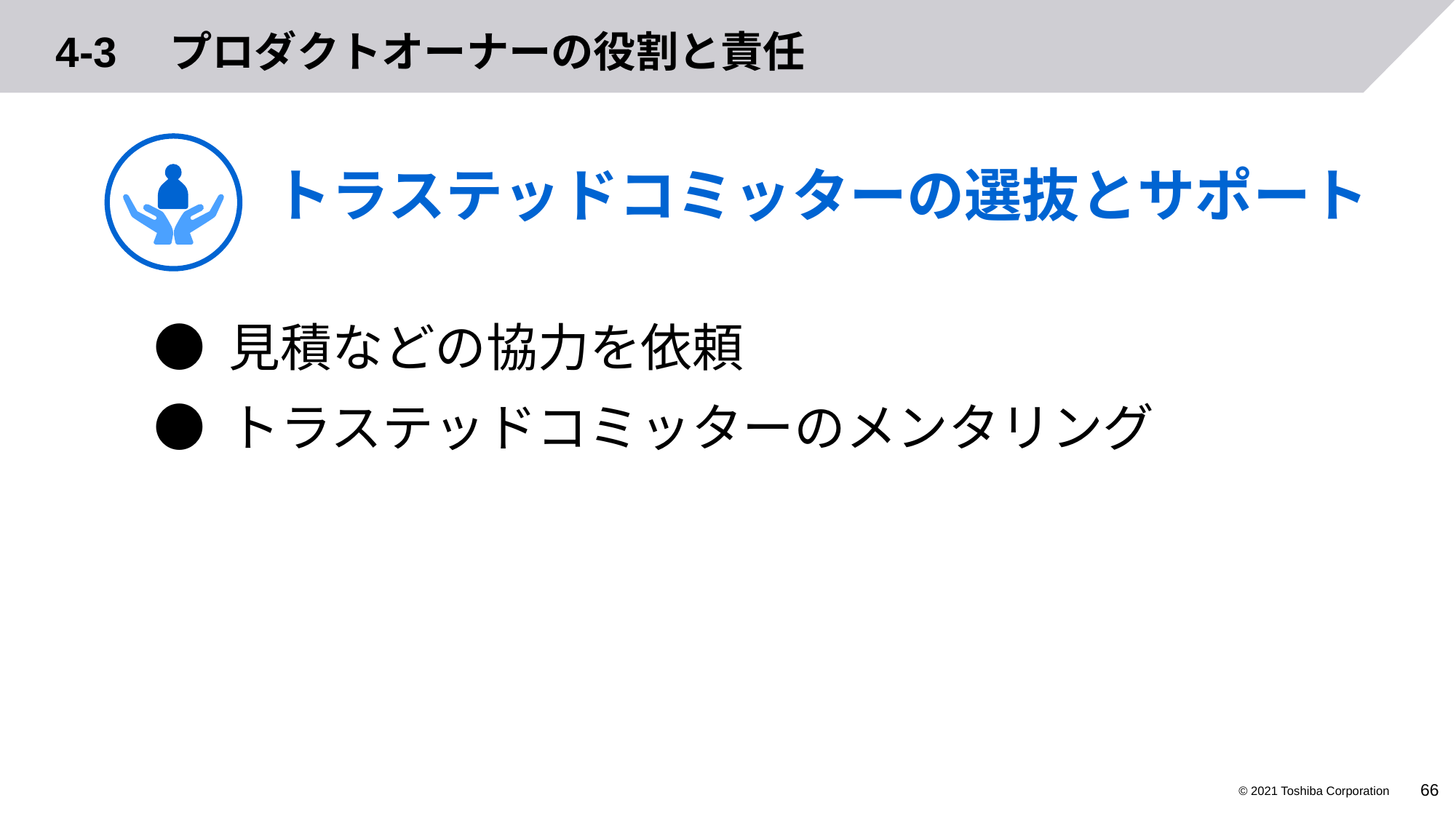

# 4-3　プロダクトオーナーの役割と責任

トラステッドコミッターの選抜とサポート
● 見積などの協力を依頼
● トラステッドコミッターのメンタリング